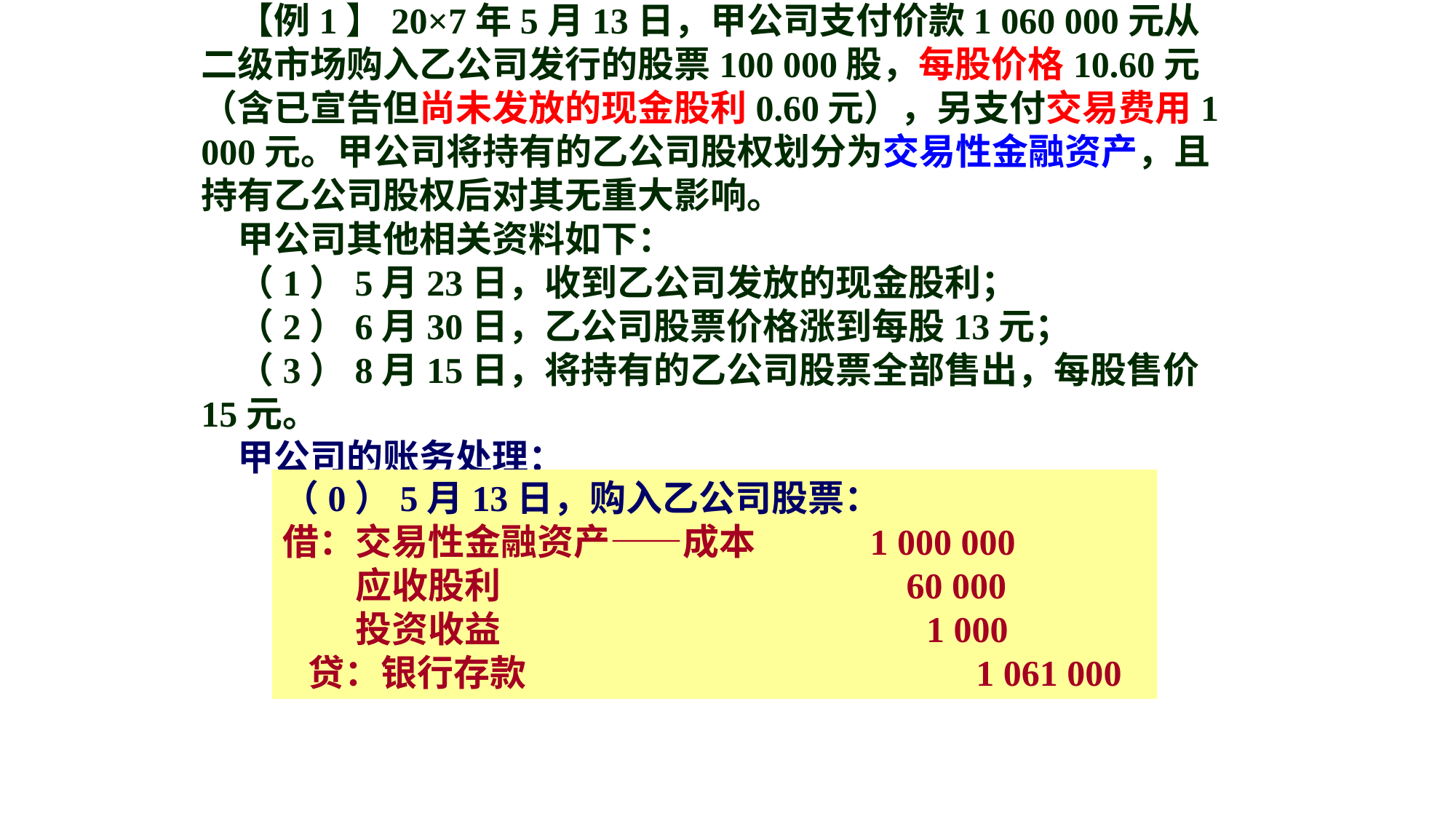

【例1】20×7年5月13日，甲公司支付价款1 060 000元从二级市场购入乙公司发行的股票100 000股，每股价格10.60元（含已宣告但尚未发放的现金股利0.60元），另支付交易费用1 000元。甲公司将持有的乙公司股权划分为交易性金融资产，且持有乙公司股权后对其无重大影响。
甲公司其他相关资料如下：
（1）5月23日，收到乙公司发放的现金股利；
（2）6月30日，乙公司股票价格涨到每股13元；
（3）8月15日，将持有的乙公司股票全部售出，每股售价15元。
甲公司的账务处理：
（0）5月13日，购入乙公司股票：
借：交易性金融资产——成本　  　  1 000 000
　　应收股利　　　　　　　　   　　 60 000
　　投资收益　　　　　　　　 　 　　1 000
  贷：银行存款　　　　　　　　　 　    　1 061 000